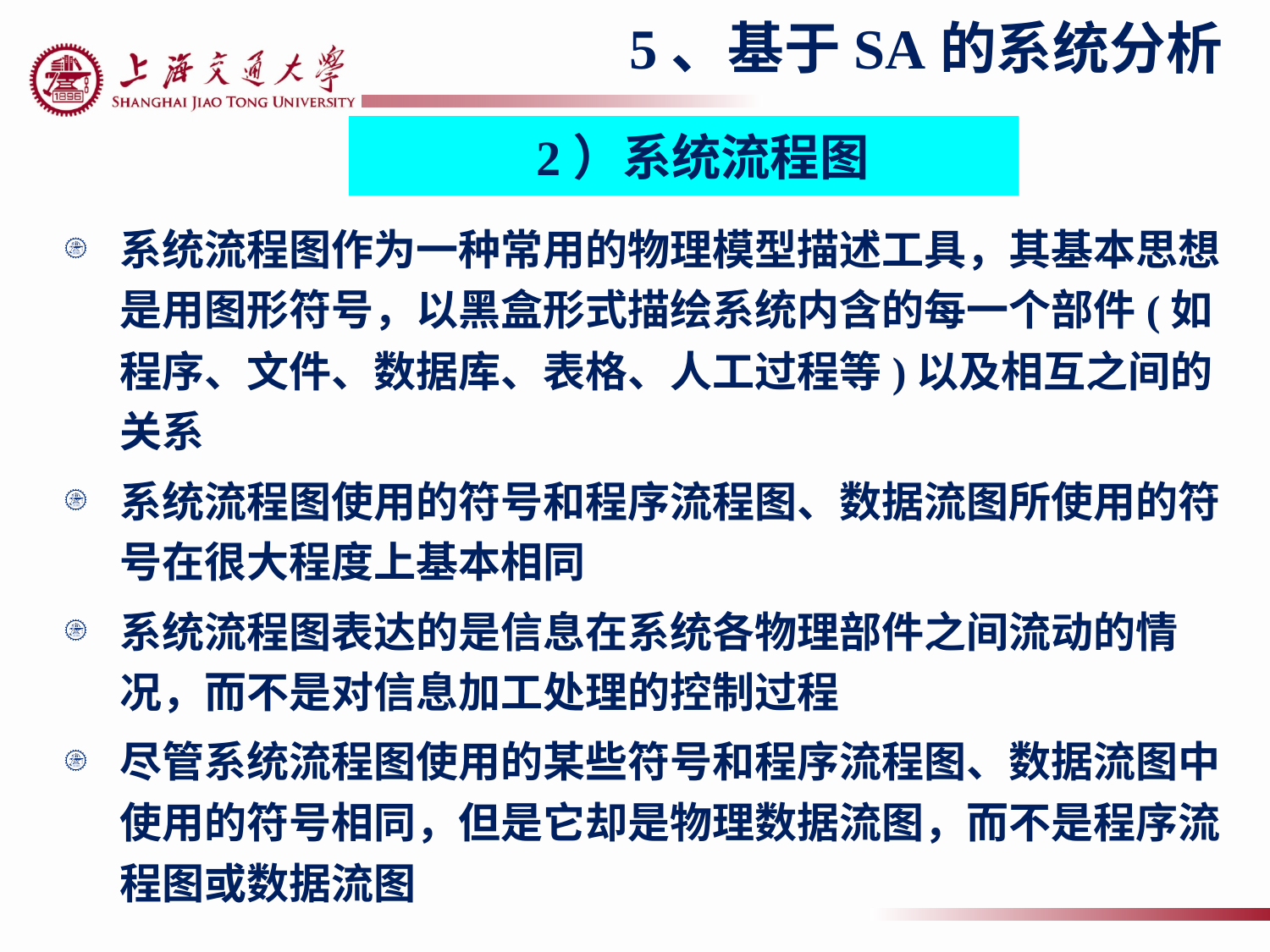

5、基于SA的系统分析
2）系统流程图
系统流程图作为一种常用的物理模型描述工具，其基本思想是用图形符号，以黑盒形式描绘系统内含的每一个部件(如程序、文件、数据库、表格、人工过程等)以及相互之间的关系
系统流程图使用的符号和程序流程图、数据流图所使用的符号在很大程度上基本相同
系统流程图表达的是信息在系统各物理部件之间流动的情况，而不是对信息加工处理的控制过程
尽管系统流程图使用的某些符号和程序流程图、数据流图中使用的符号相同，但是它却是物理数据流图，而不是程序流程图或数据流图